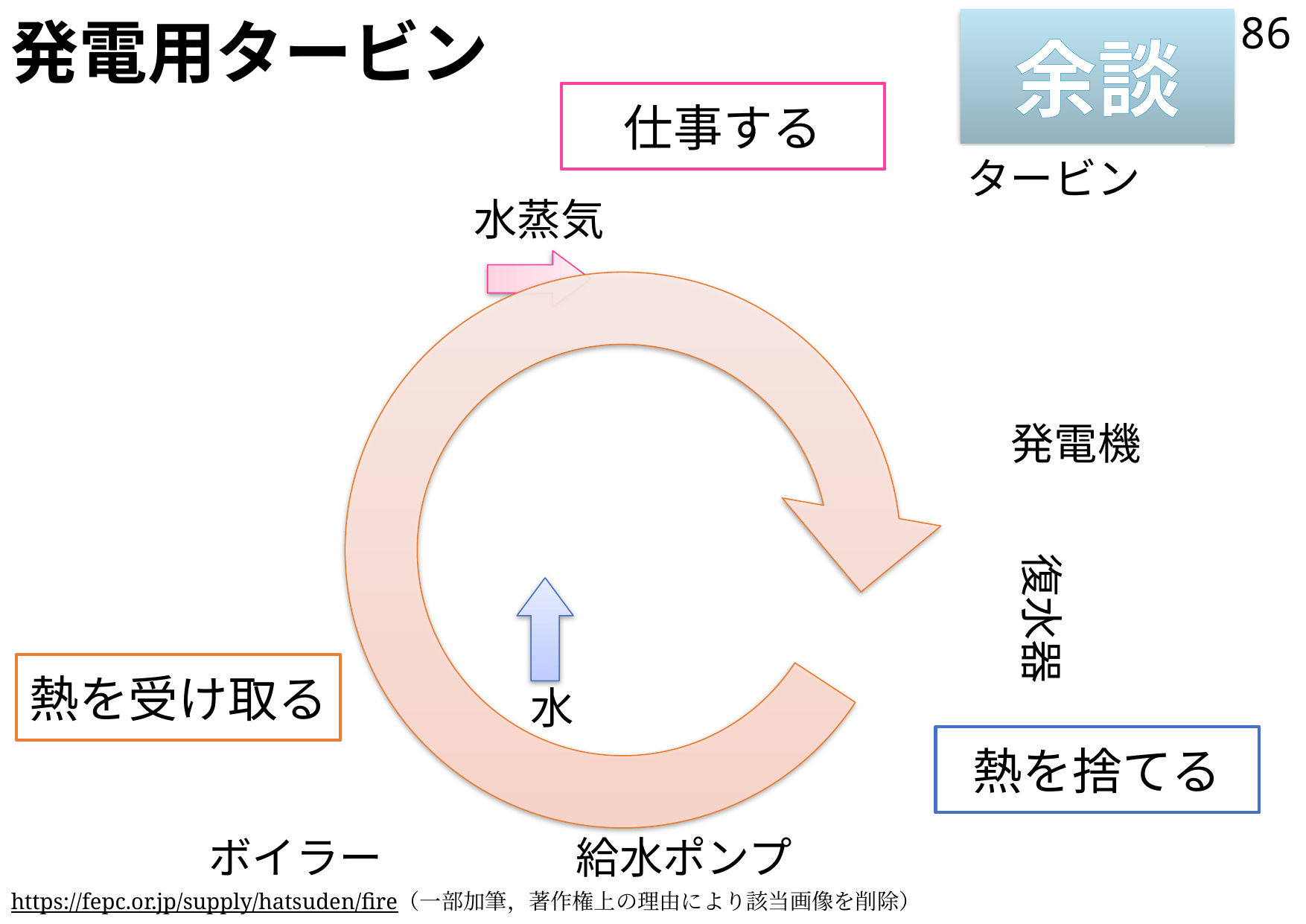

# 発電用タービン
86
余談
仕事する
タービン
水蒸気

発電機
復水器

熱を受け取る
水
熱を捨てる
ボイラー
給水ポンプ
https://fepc.or.jp/supply/hatsuden/fire（一部加筆，著作権上の理由により該当画像を削除）